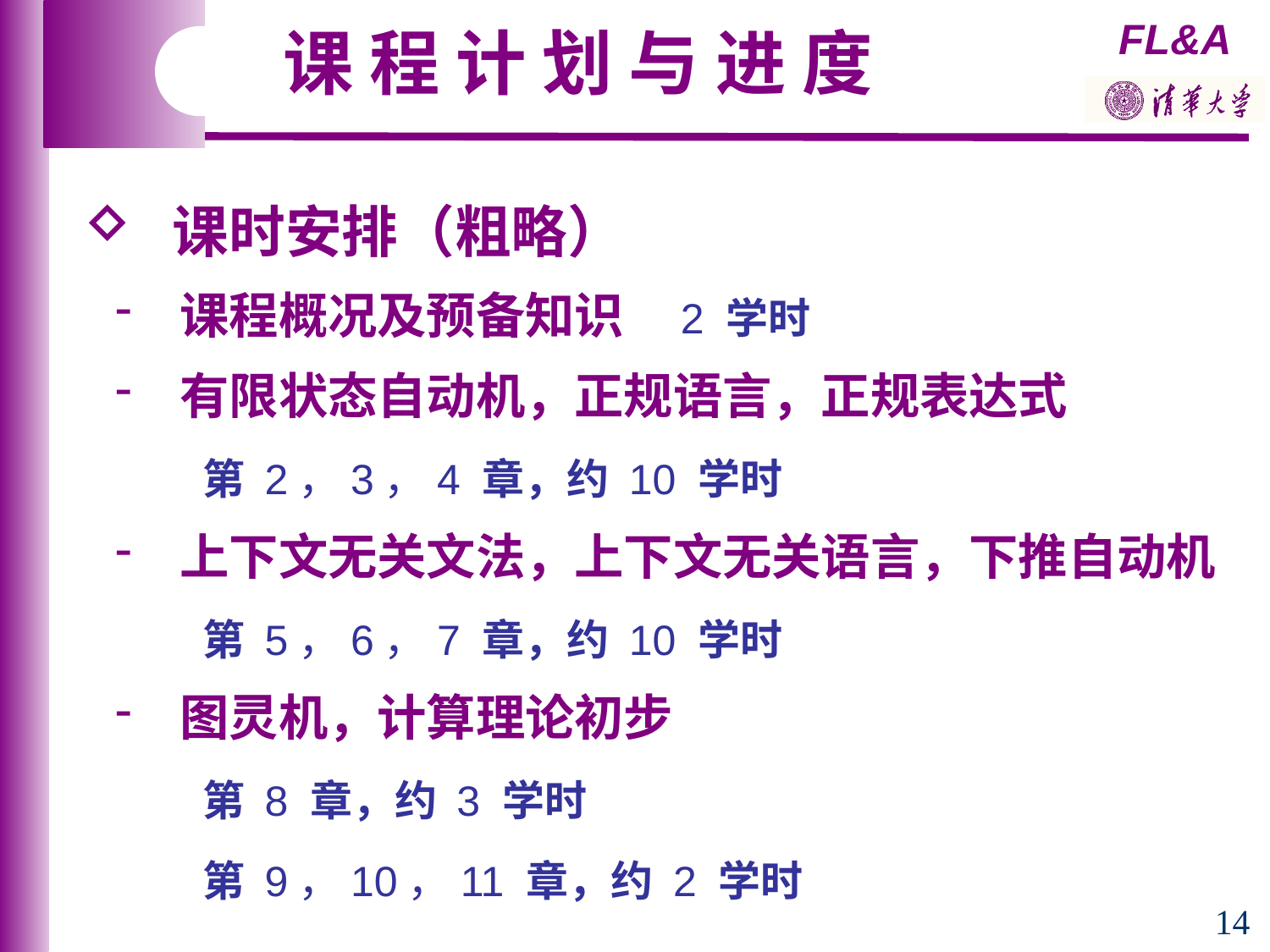

课 程 计 划 与 进 度

  课时安排（粗略）

  课程概况及预备知识    2 学时

  有限状态自动机，正规语言，正规表达式

    第 2，3，4 章，约 10 学时

  上下文无关文法，上下文无关语言，下推自动机

    第 5，6，7 章，约 10 学时

  图灵机，计算理论初步

    第 8 章，约 3 学时

    第 9，10，11 章，约 2 学时
14